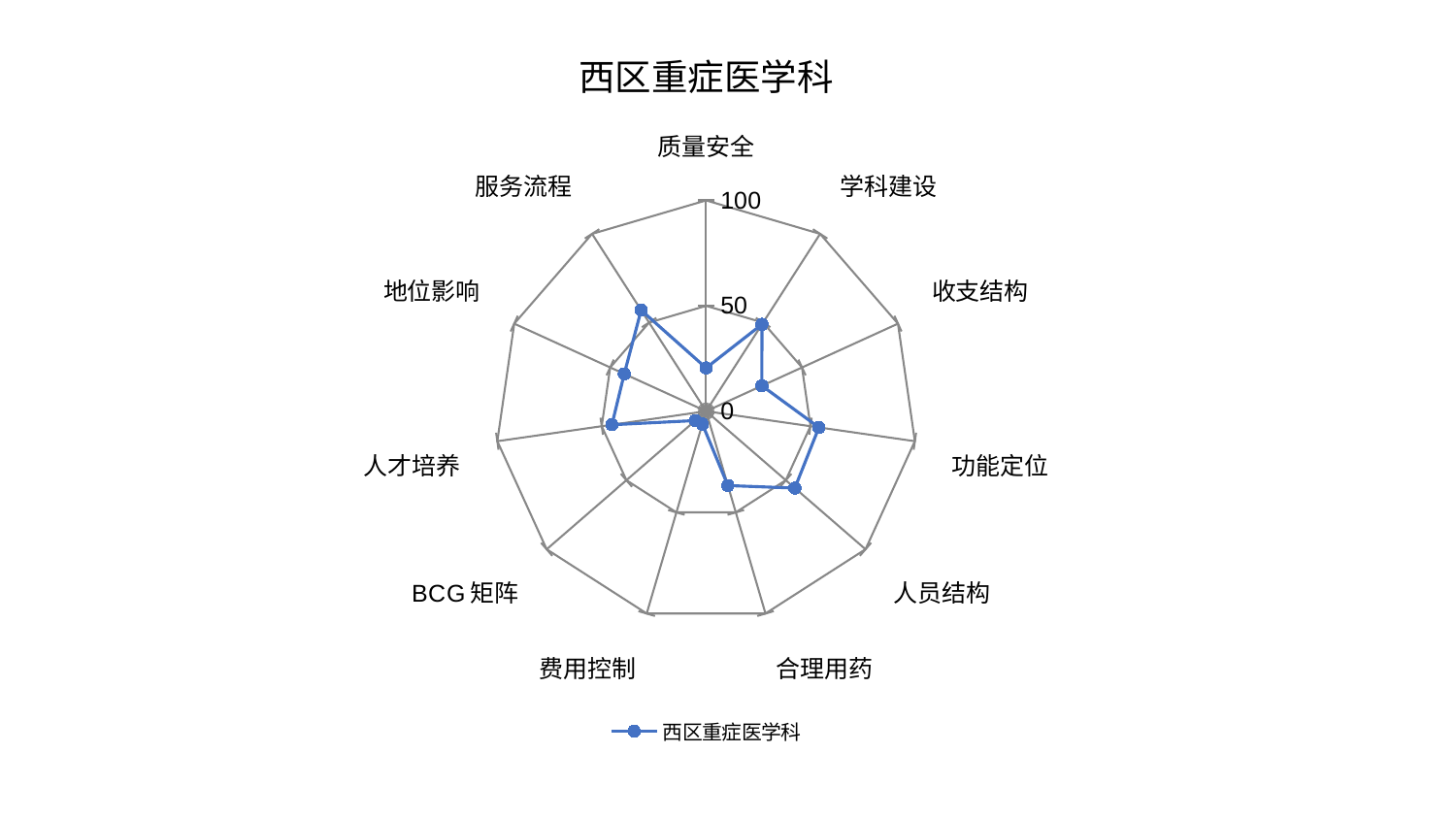

### Chart: 西区重症医学科

| Category | 西区重症医学科 |
|---|---|
| 质量安全 | 20.517501083301457 |
| 学科建设 | 48.97883740496118 |
| 收支结构 | 29.086744339122063 |
| 功能定位 | 54.04603675498027 |
| 人员结构 | 55.6625840503063 |
| 合理用药 | 36.73449522677675 |
| 费用控制 | 6.341665317588419 |
| BCG矩阵 | 6.782104690408264 |
| 人才培养 | 45.12595906879287 |
| 地位影响 | 42.66880186525589 |
| 服务流程 | 56.963842672298526 |
123